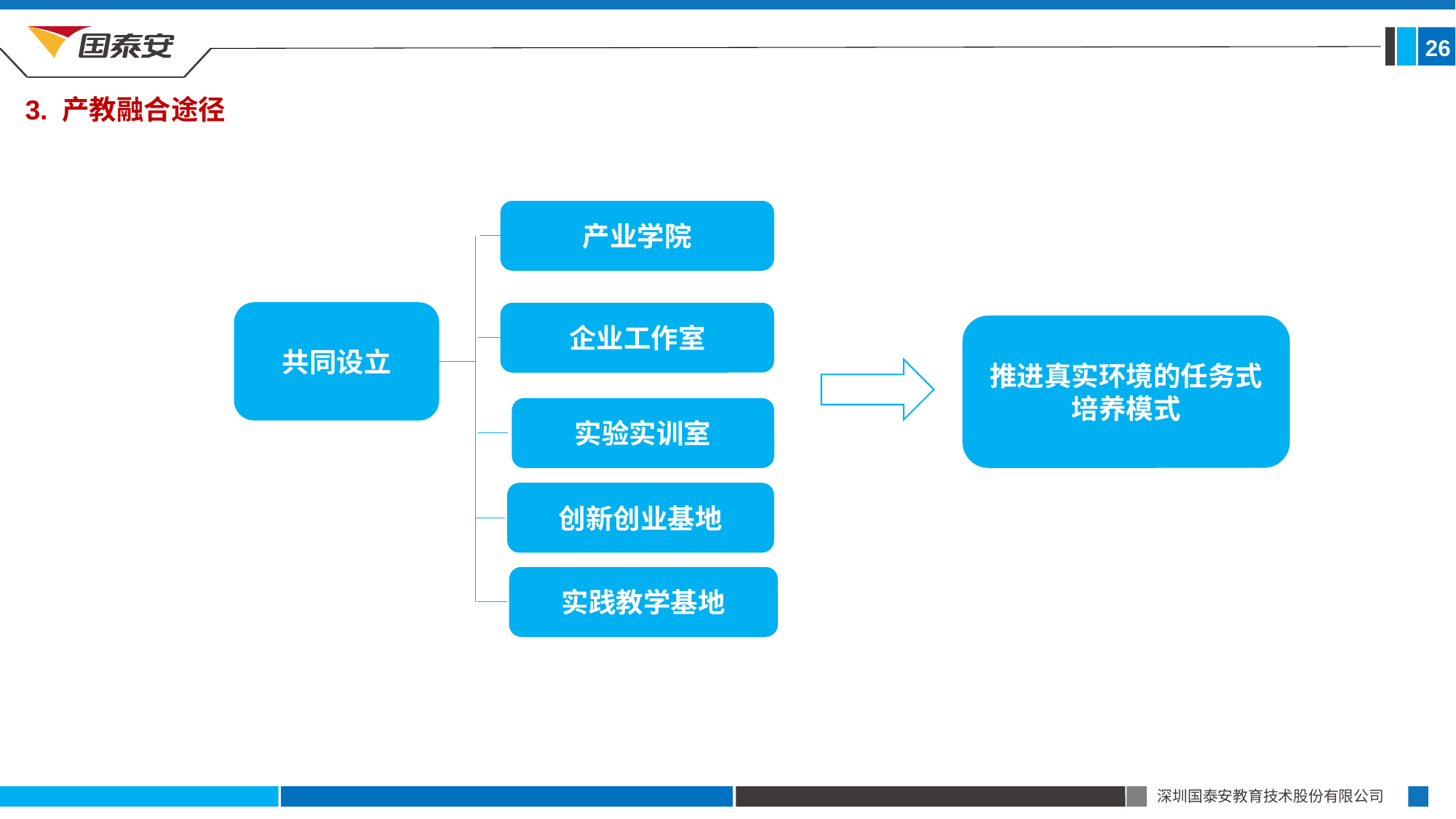

26
3. 产教融合途径
产业学院
共同设立
企业工作室
推进真实环境的任务式培养模式

实验实训室
创新创业基地
实践教学基地